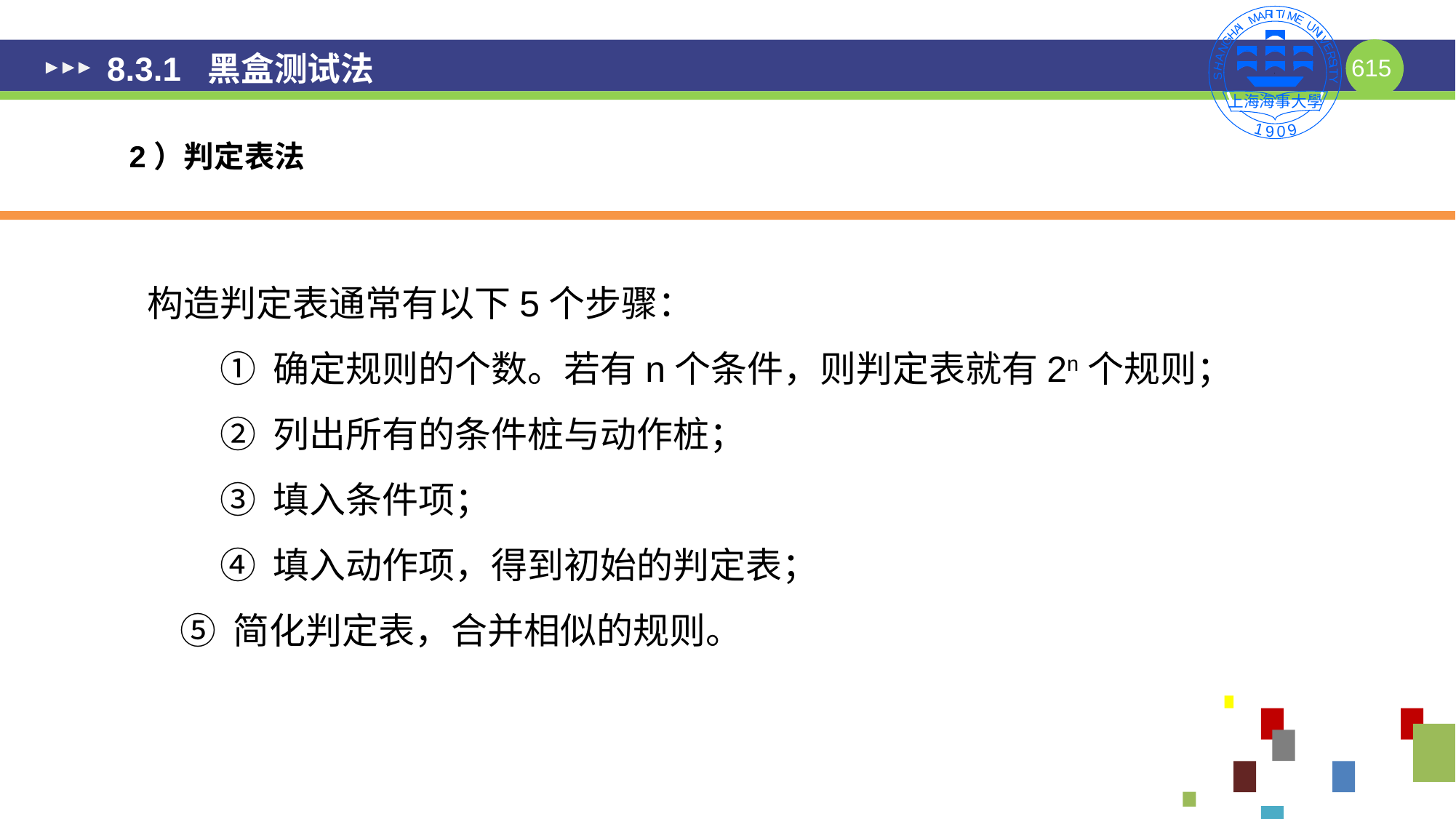

# 8.3.1  黑盒测试法
2）判定表法

构造判定表通常有以下5个步骤：
① 确定规则的个数。若有n个条件，则判定表就有2n个规则；
② 列出所有的条件桩与动作桩；
③ 填入条件项；
④ 填入动作项，得到初始的判定表；
    ⑤ 简化判定表，合并相似的规则。

615